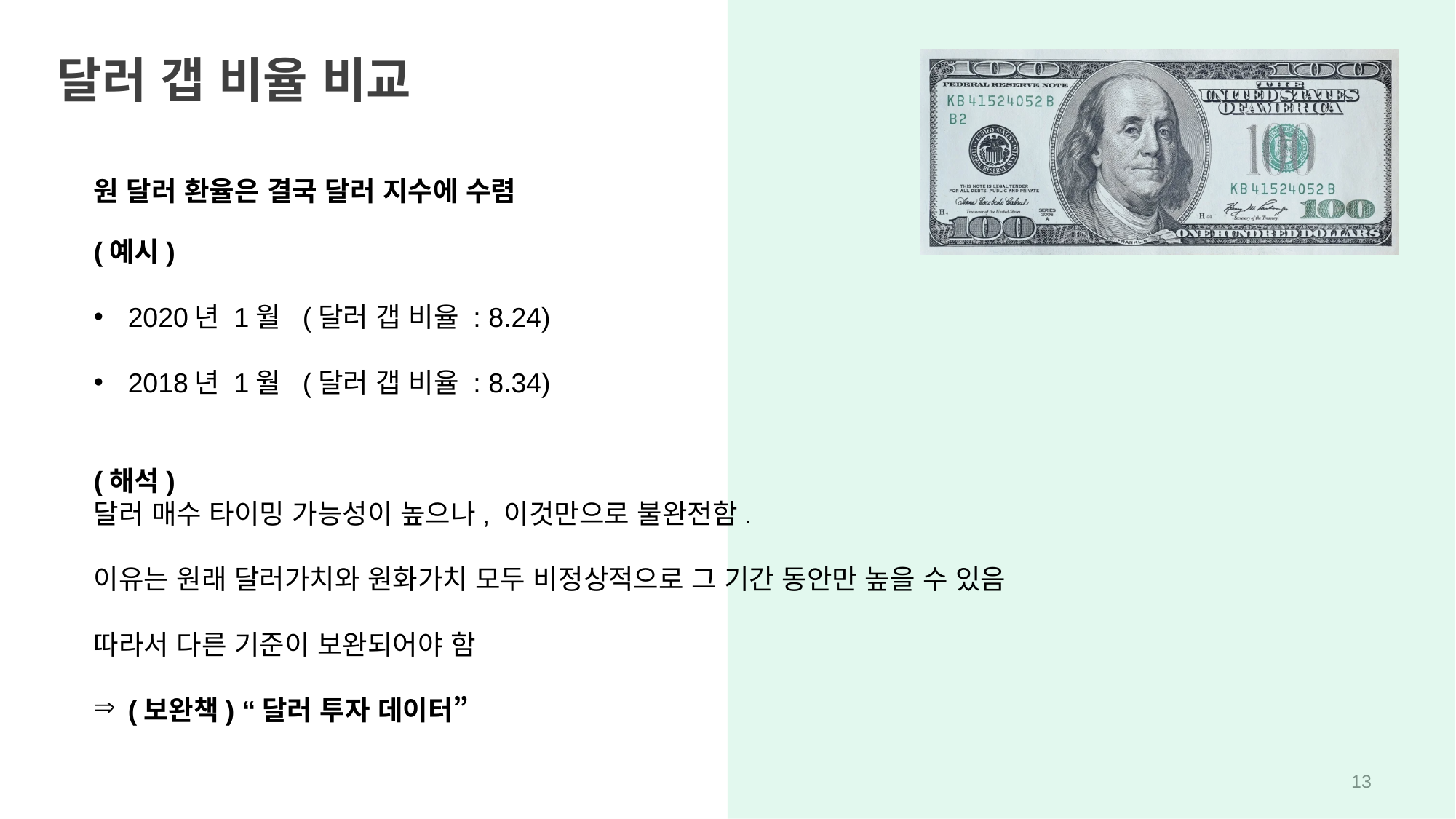

달러 갭 비율 비교
원 달러 환율은 결국 달러 지수에 수렴
(예시)

2020년 1월  (달러 갭 비율 : 8.24)

2018년 1월  (달러 갭 비율 : 8.34)

(해석)
달러 매수 타이밍 가능성이 높으나, 이것만으로 불완전함.

이유는 원래 달러가치와 원화가치 모두 비정상적으로 그 기간 동안만 높을 수 있음

따라서 다른 기준이 보완되어야 함

(보완책) “달러 투자 데이터”

13